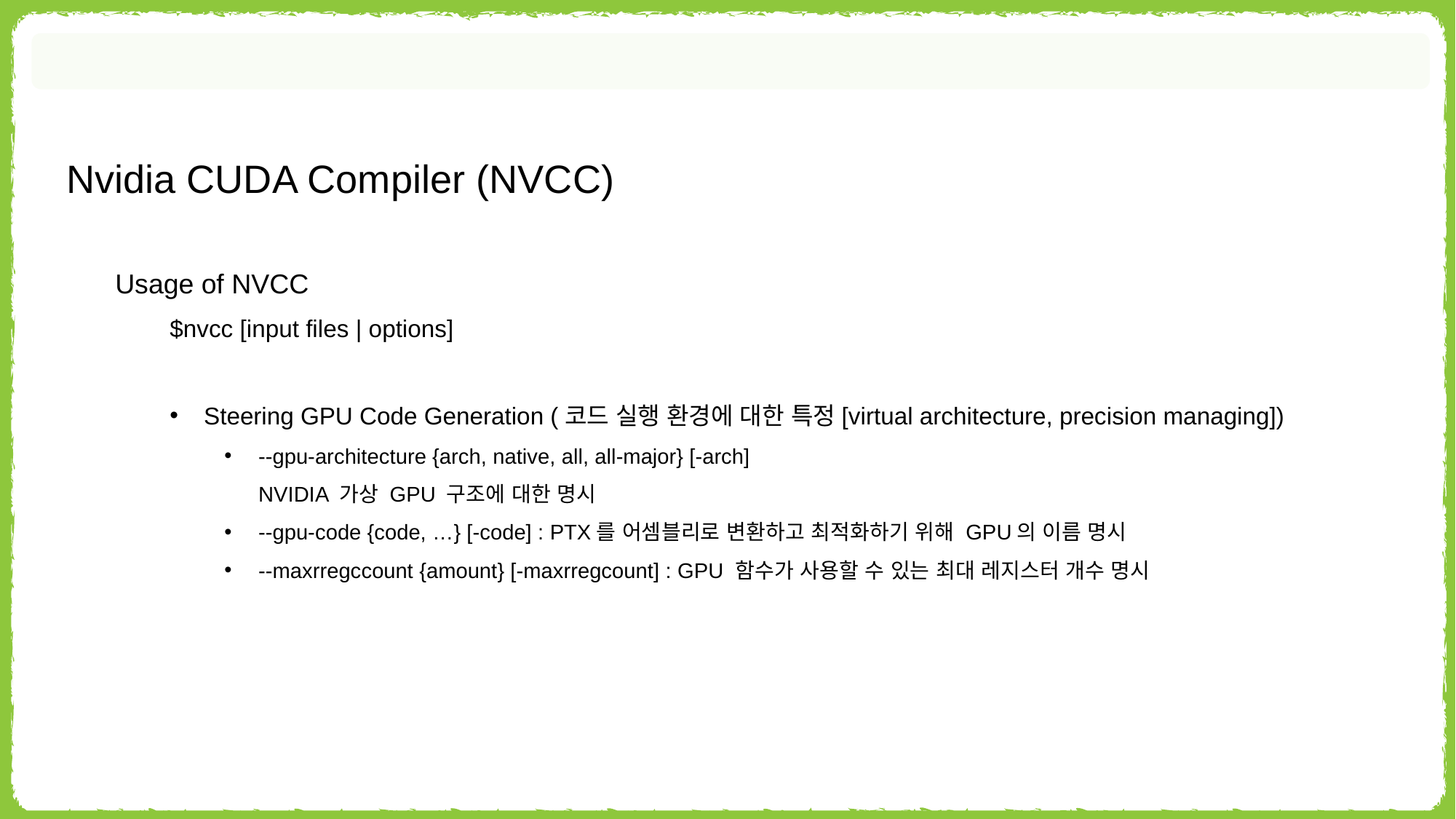

Nvidia CUDA Compiler (NVCC)
Usage of NVCC
$nvcc [input files | options]

Steering GPU Code Generation (코드 실행 환경에 대한 특정[virtual architecture, precision managing])
--gpu-architecture {arch, native, all, all-major} [-arch]
NVIDIA 가상 GPU 구조에 대한 명시
--gpu-code {code, …} [-code] : PTX를 어셈블리로 변환하고 최적화하기 위해 GPU의 이름 명시
--maxrregccount {amount} [-maxrregcount] : GPU 함수가 사용할 수 있는 최대 레지스터 개수 명시